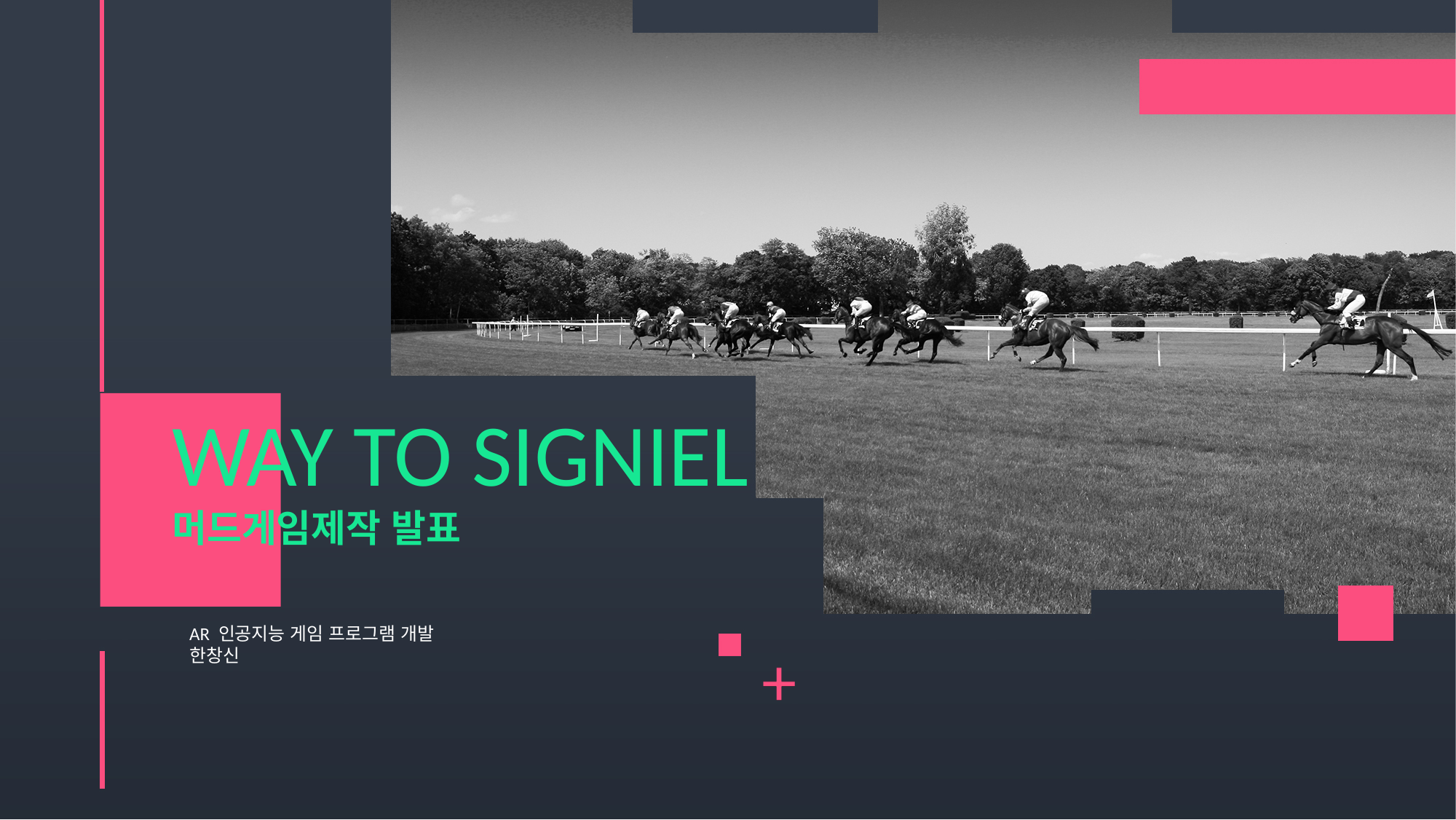

# WAY TO SIGNIEL 머드게임제작 발표
AR 인공지능 게임 프로그램 개발
한창신